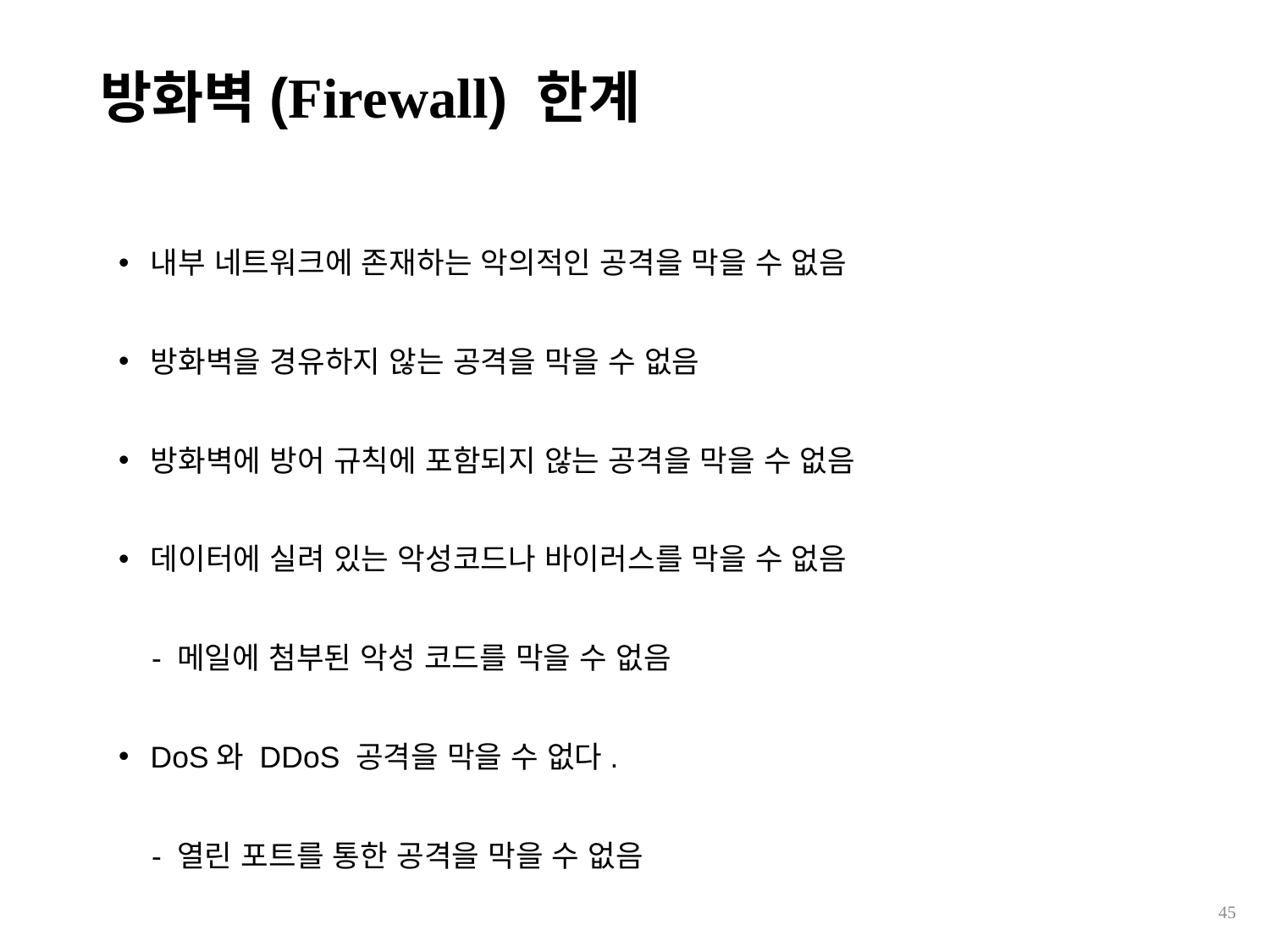

방화벽(Firewall) 한계
내부 네트워크에 존재하는 악의적인 공격을 막을 수 없음
방화벽을 경유하지 않는 공격을 막을 수 없음
방화벽에 방어 규칙에 포함되지 않는 공격을 막을 수 없음
데이터에 실려 있는 악성코드나 바이러스를 막을 수 없음
    - 메일에 첨부된 악성 코드를 막을 수 없음
DoS와 DDoS 공격을 막을 수 없다.
    - 열린 포트를 통한 공격을 막을 수 없음

45